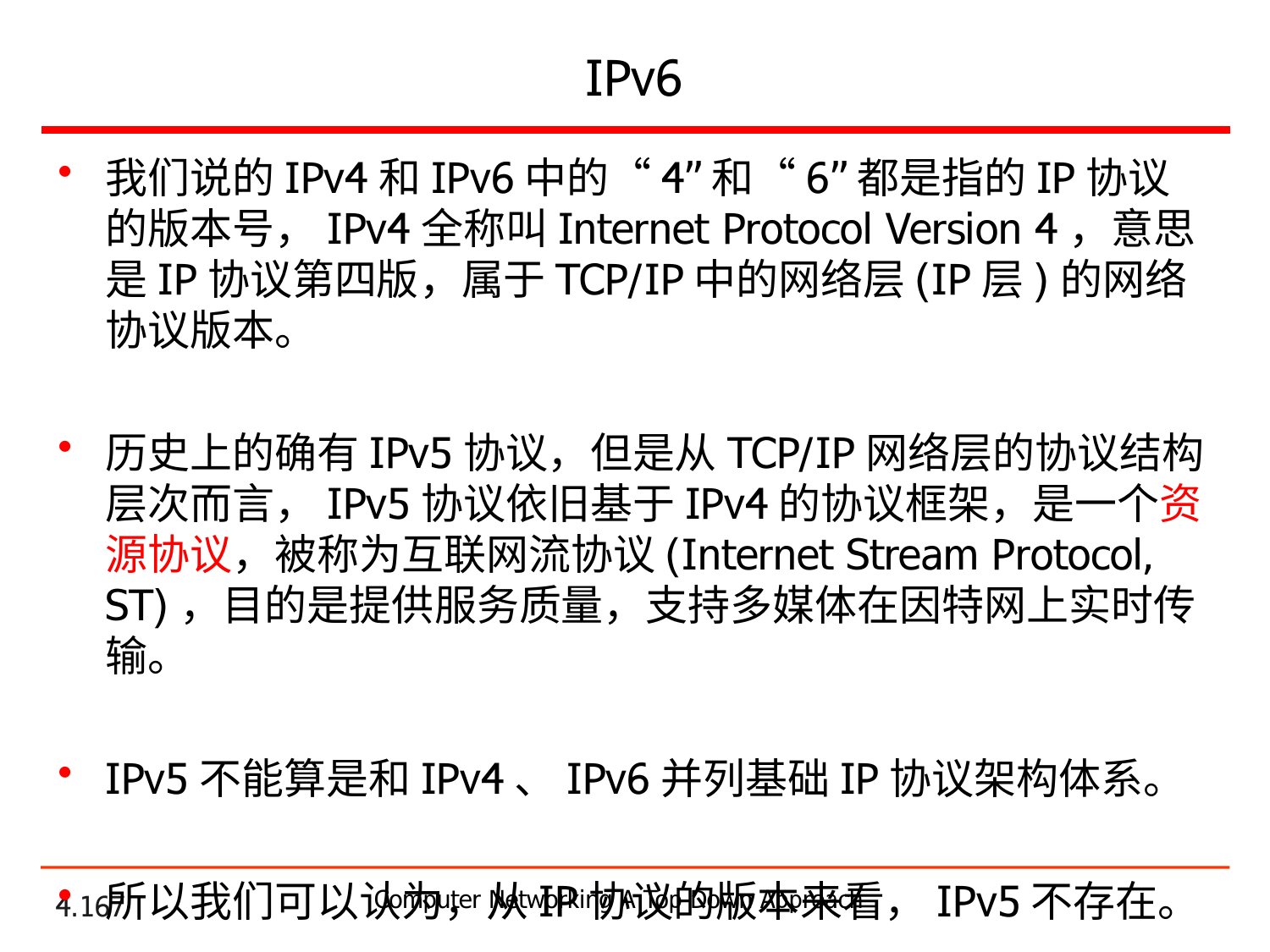

# IPv6
我们说的IPv4和IPv6中的“4”和“6”都是指的IP协议的版本号，IPv4全称叫Internet Protocol Version 4，意思是IP协议第四版，属于TCP/IP中的网络层(IP层)的网络协议版本。

历史上的确有IPv5协议，但是从TCP/IP网络层的协议结构层次而言，IPv5协议依旧基于IPv4的协议框架，是一个资源协议，被称为互联网流协议(Internet Stream Protocol, ST)，目的是提供服务质量，支持多媒体在因特网上实时传输。

IPv5不能算是和IPv4、IPv6并列基础IP协议架构体系。

所以我们可以认为，从IP协议的版本来看，IPv5不存在。